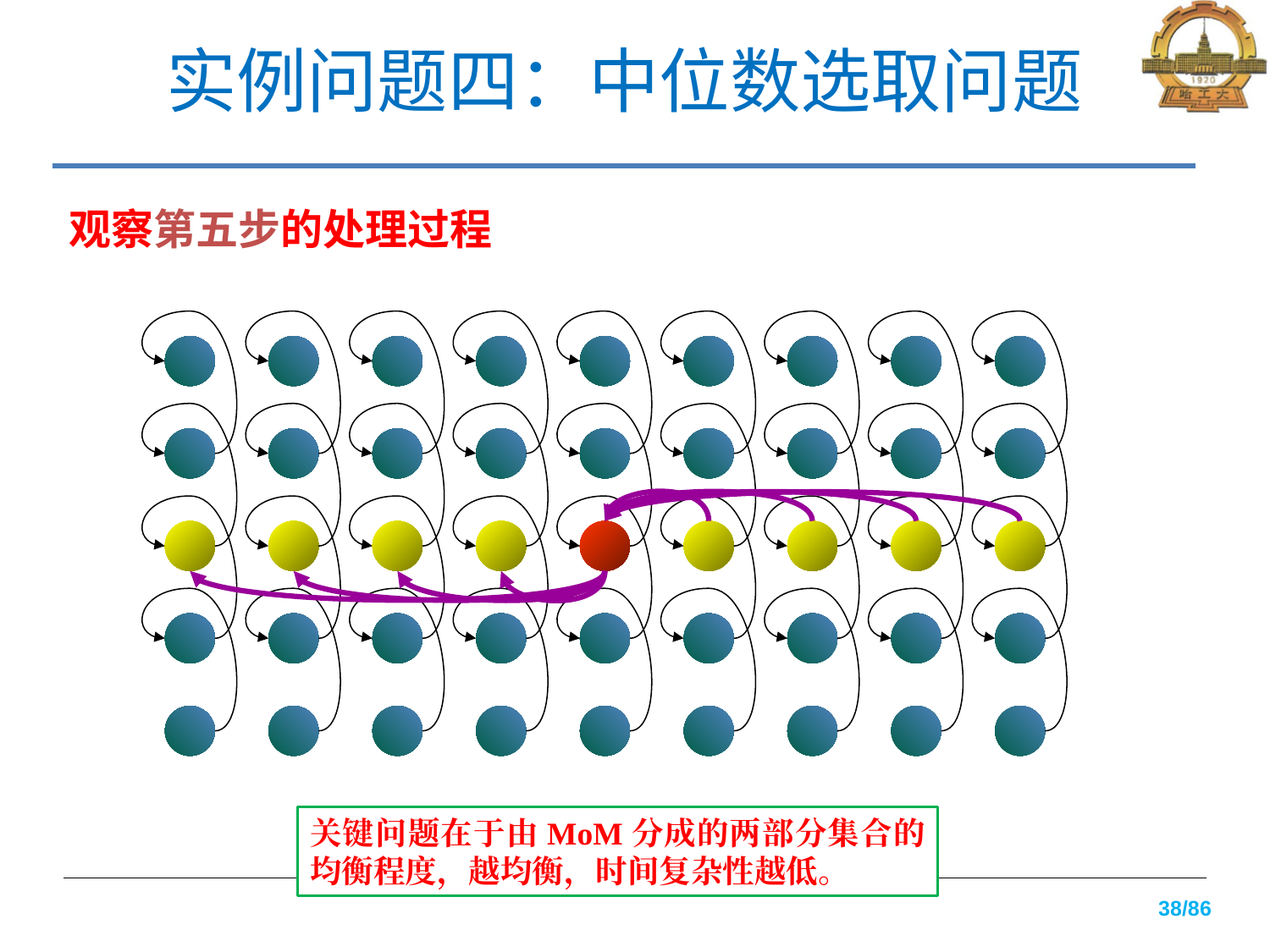

# 实例问题四：中位数选取问题
观察第五步的处理过程

关键问题在于由MoM分成的两部分集合的均衡程度，越均衡，时间复杂性越低。